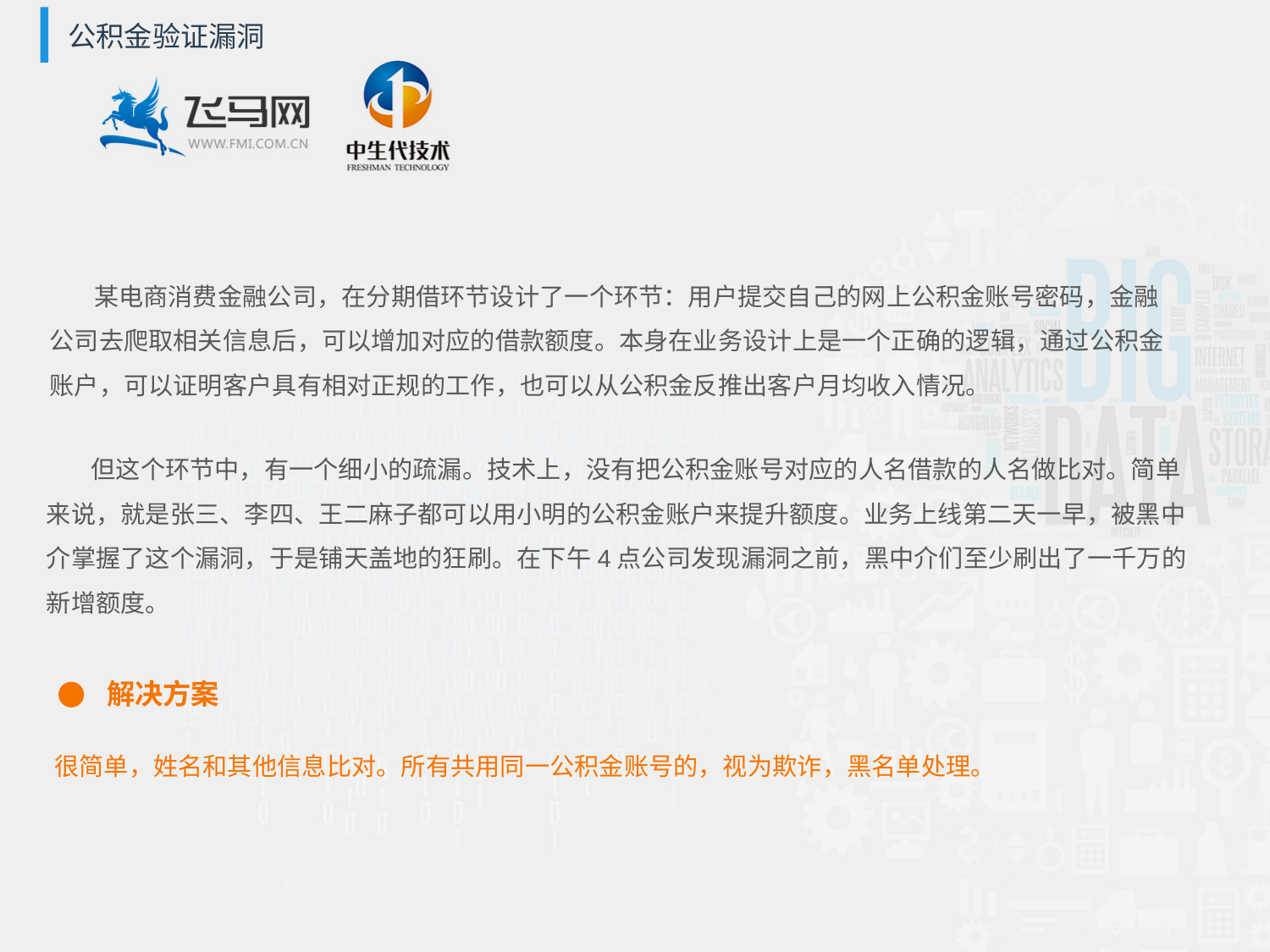

公积金验证漏洞
       某电商消费金融公司，在分期借环节设计了一个环节：用户提交自己的网上公积金账号密码，金融公司去爬取相关信息后，可以增加对应的借款额度。本身在业务设计上是一个正确的逻辑，通过公积金账户，可以证明客户具有相对正规的工作，也可以从公积金反推出客户月均收入情况。
       但这个环节中，有一个细小的疏漏。技术上，没有把公积金账号对应的人名借款的人名做比对。简单来说，就是张三、李四、王二麻子都可以用小明的公积金账户来提升额度。业务上线第二天一早，被黑中介掌握了这个漏洞，于是铺天盖地的狂刷。在下午4点公司发现漏洞之前，黑中介们至少刷出了一千万的新增额度。
解决方案

很简单，姓名和其他信息比对。所有共用同一公积金账号的，视为欺诈，黑名单处理。